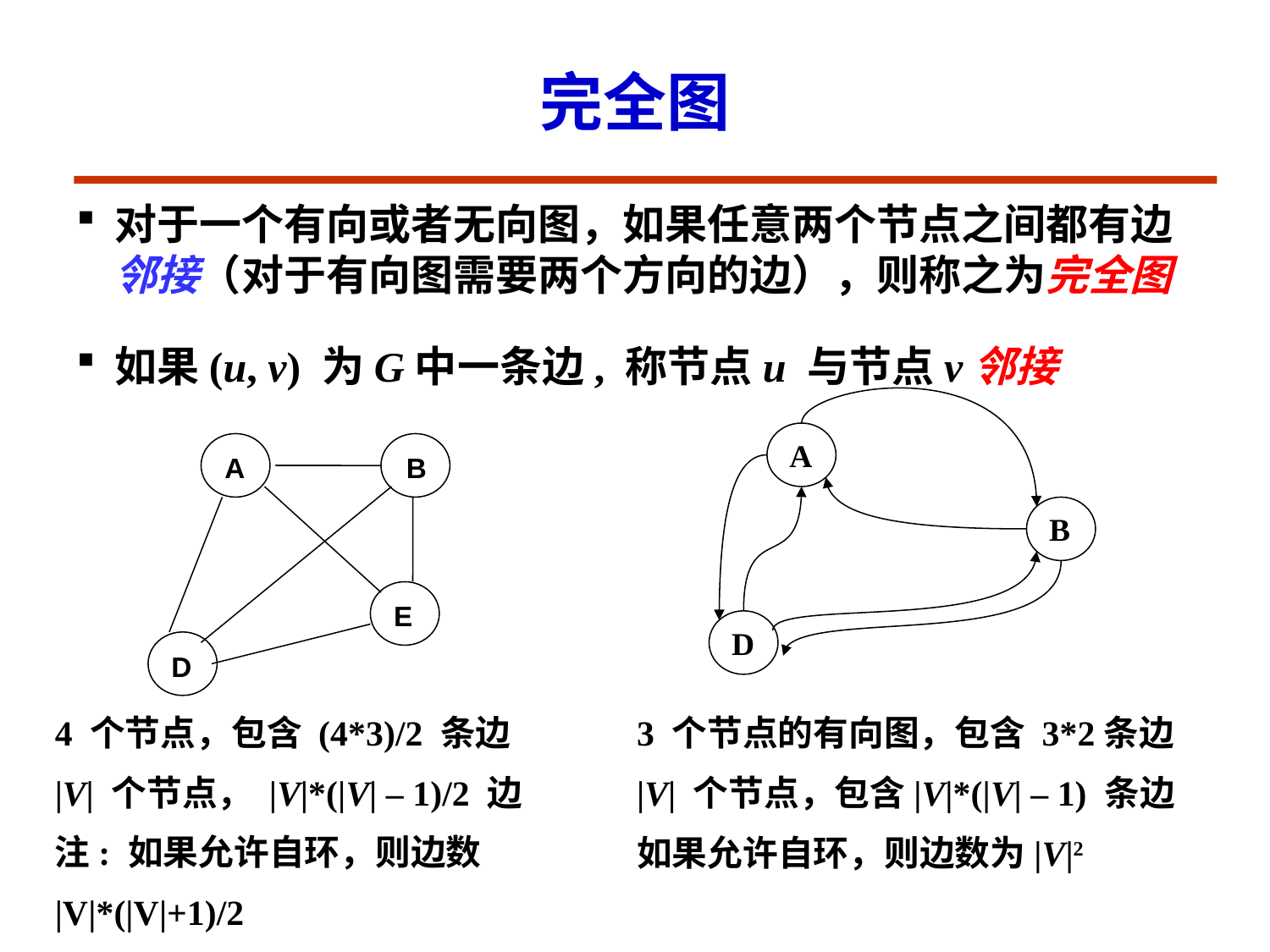

完全图
# 对于一个有向或者无向图，如果任意两个节点之间都有边邻接（对于有向图需要两个方向的边），则称之为完全图
如果(u, v) 为G中一条边, 称节点u 与节点v邻接
A
B
D

A
B

E

D
4 个节点，包含 (4*3)/2 条边
|V| 个节点， |V|*(|V| – 1)/2 边
注: 如果允许自环，则边数
|V|*(|V|+1)/2
3 个节点的有向图，包含 3*2条边
|V| 个节点，包含|V|*(|V| – 1) 条边
如果允许自环，则边数为|V|2